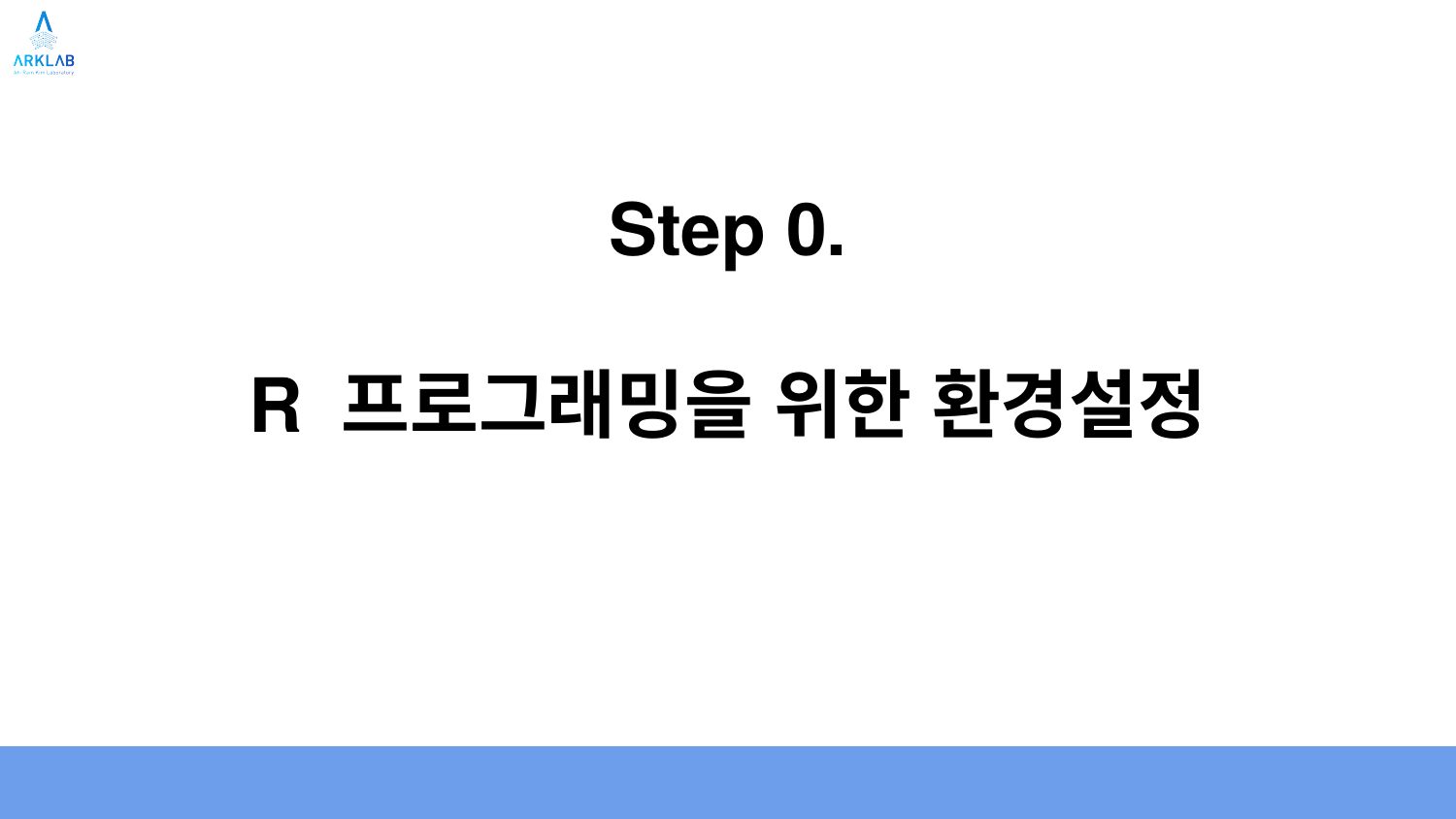

# Step 0.

R 프로그래밍을 위한 환경설정